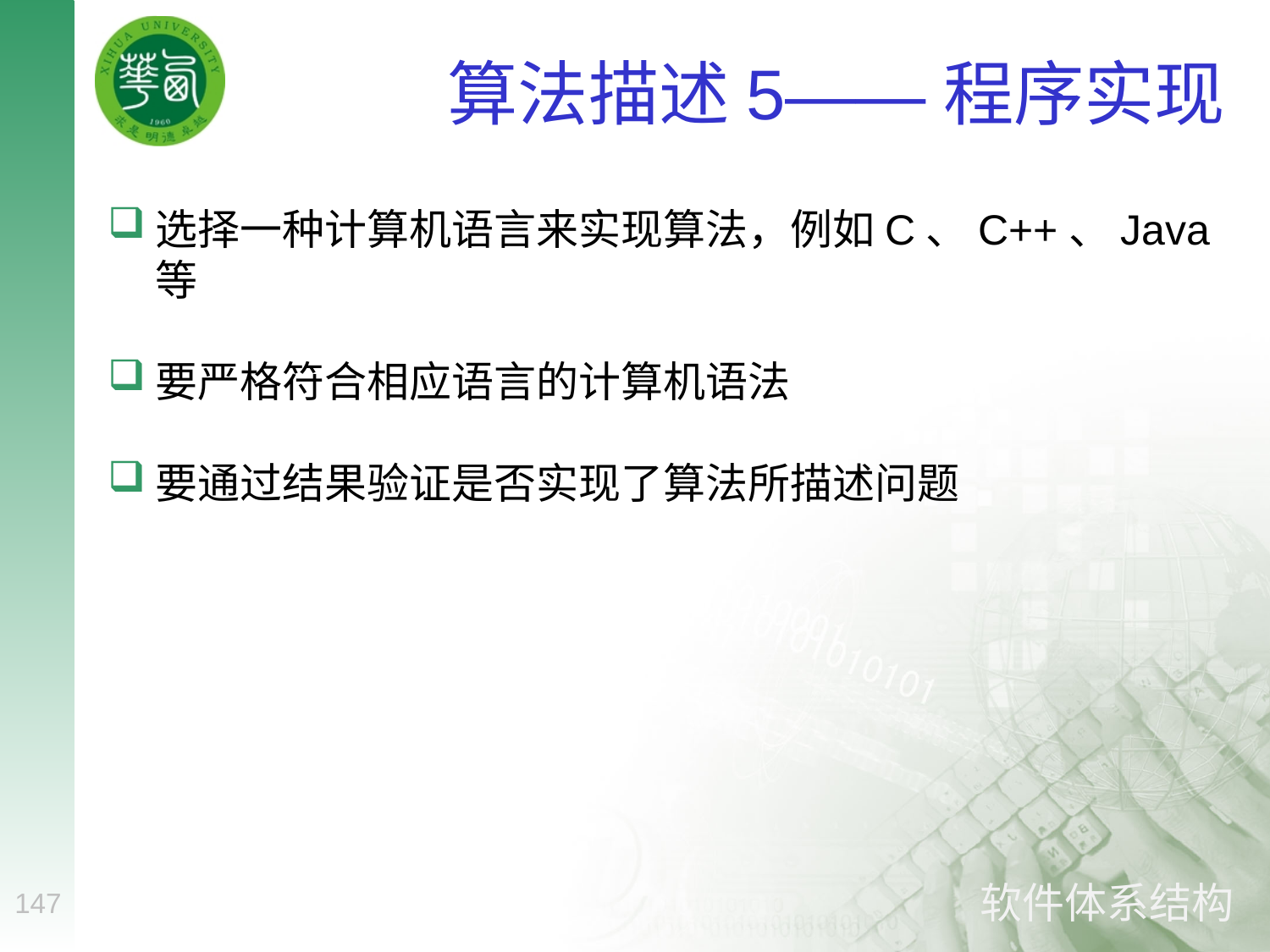

# 算法描述5——程序实现
选择一种计算机语言来实现算法，例如C、C++、Java等

要严格符合相应语言的计算机语法

要通过结果验证是否实现了算法所描述问题
147